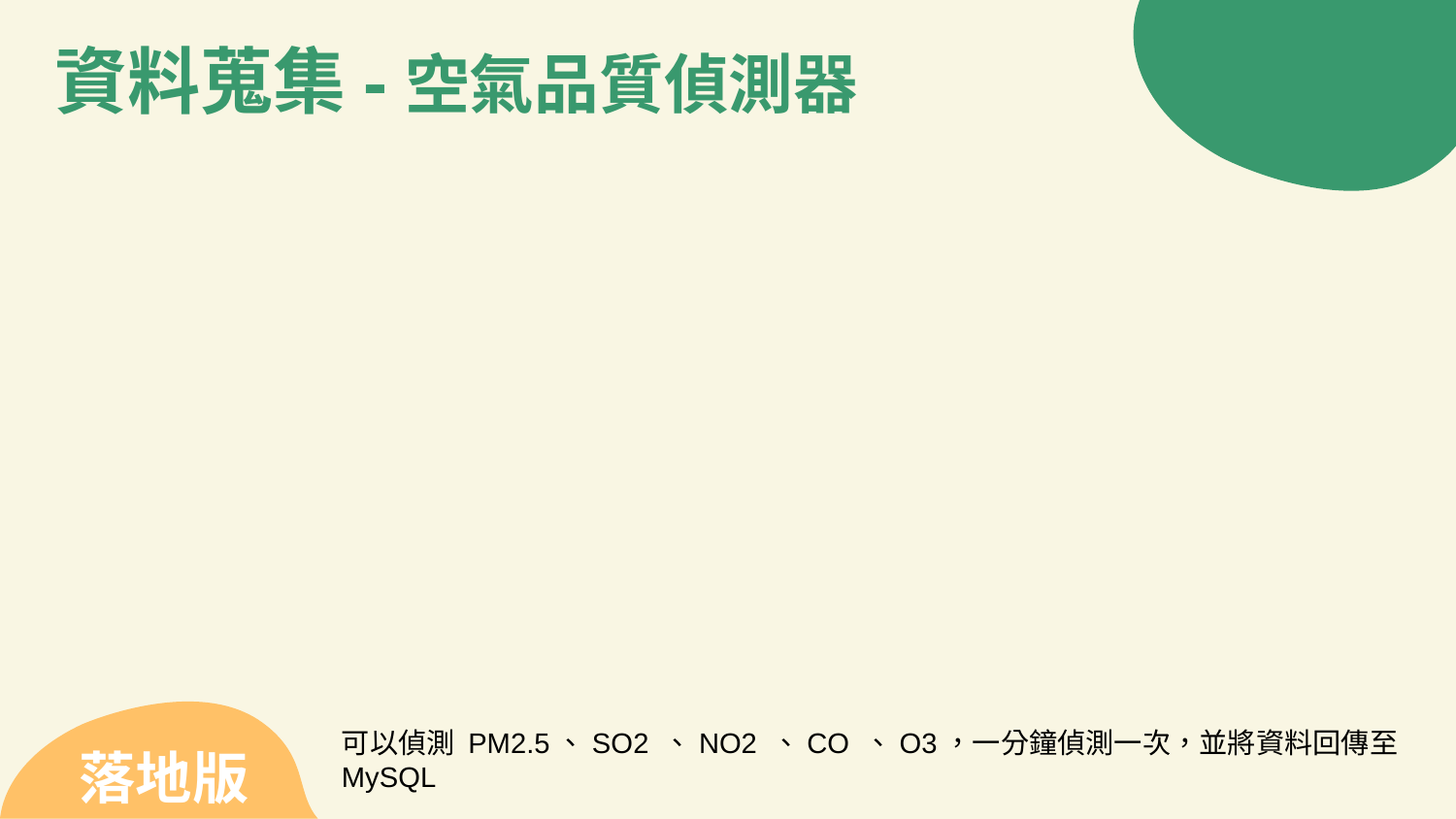

# 資料蒐集-空氣品質偵測器

可以偵測 PM2.5、SO2 、NO2 、CO 、O3，一分鐘偵測一次，並將資料回傳至 MySQL
落地版